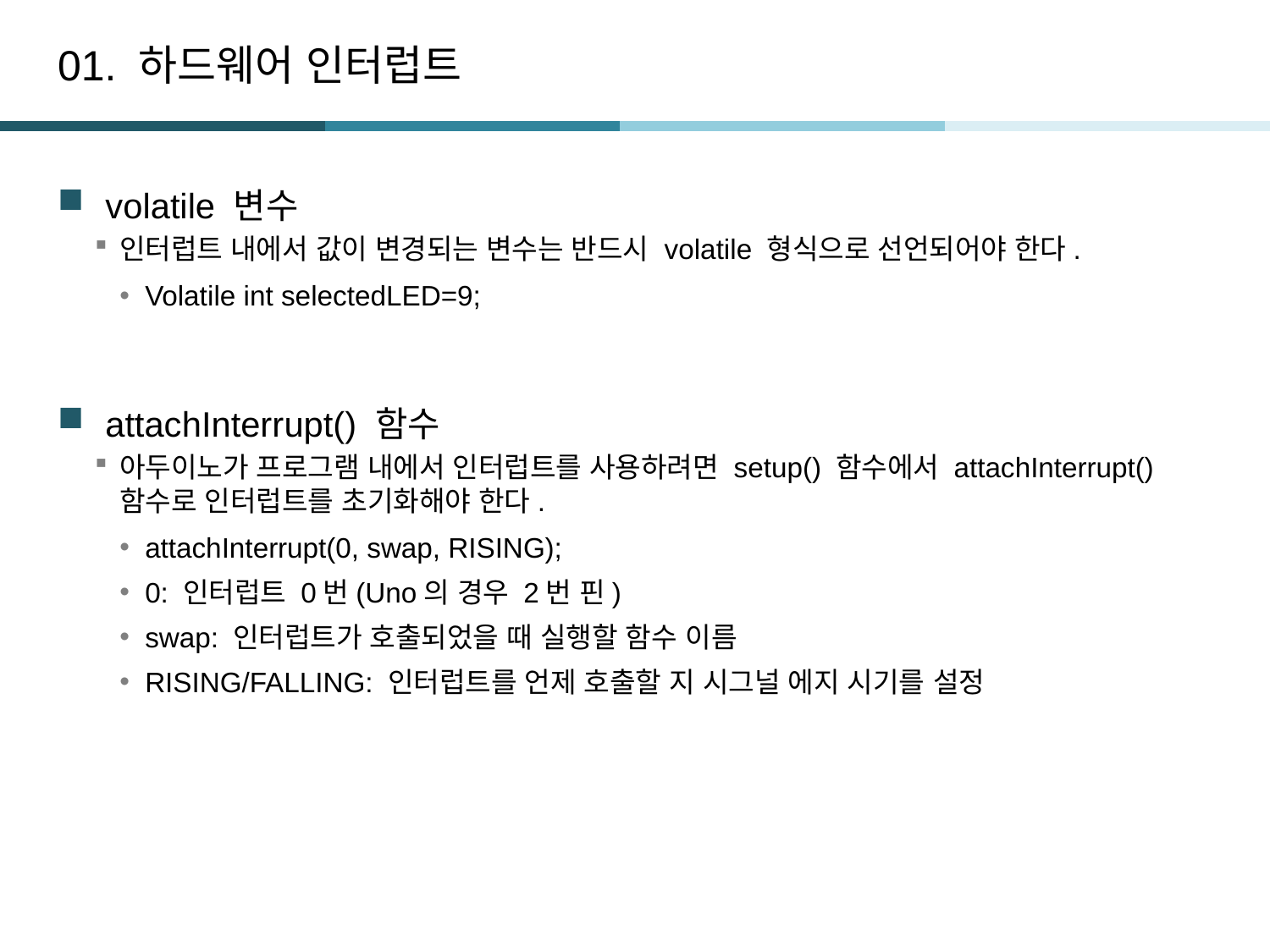

# 01. 하드웨어 인터럽트
volatile 변수
인터럽트 내에서 값이 변경되는 변수는 반드시 volatile 형식으로 선언되어야 한다.
Volatile int selectedLED=9;

attachInterrupt() 함수
아두이노가 프로그램 내에서 인터럽트를 사용하려면 setup() 함수에서 attachInterrupt() 함수로 인터럽트를 초기화해야 한다.
attachInterrupt(0, swap, RISING);
0: 인터럽트 0번(Uno의 경우 2번 핀)
swap: 인터럽트가 호출되었을 때 실행할 함수 이름
RISING/FALLING: 인터럽트를 언제 호출할 지 시그널 에지 시기를 설정